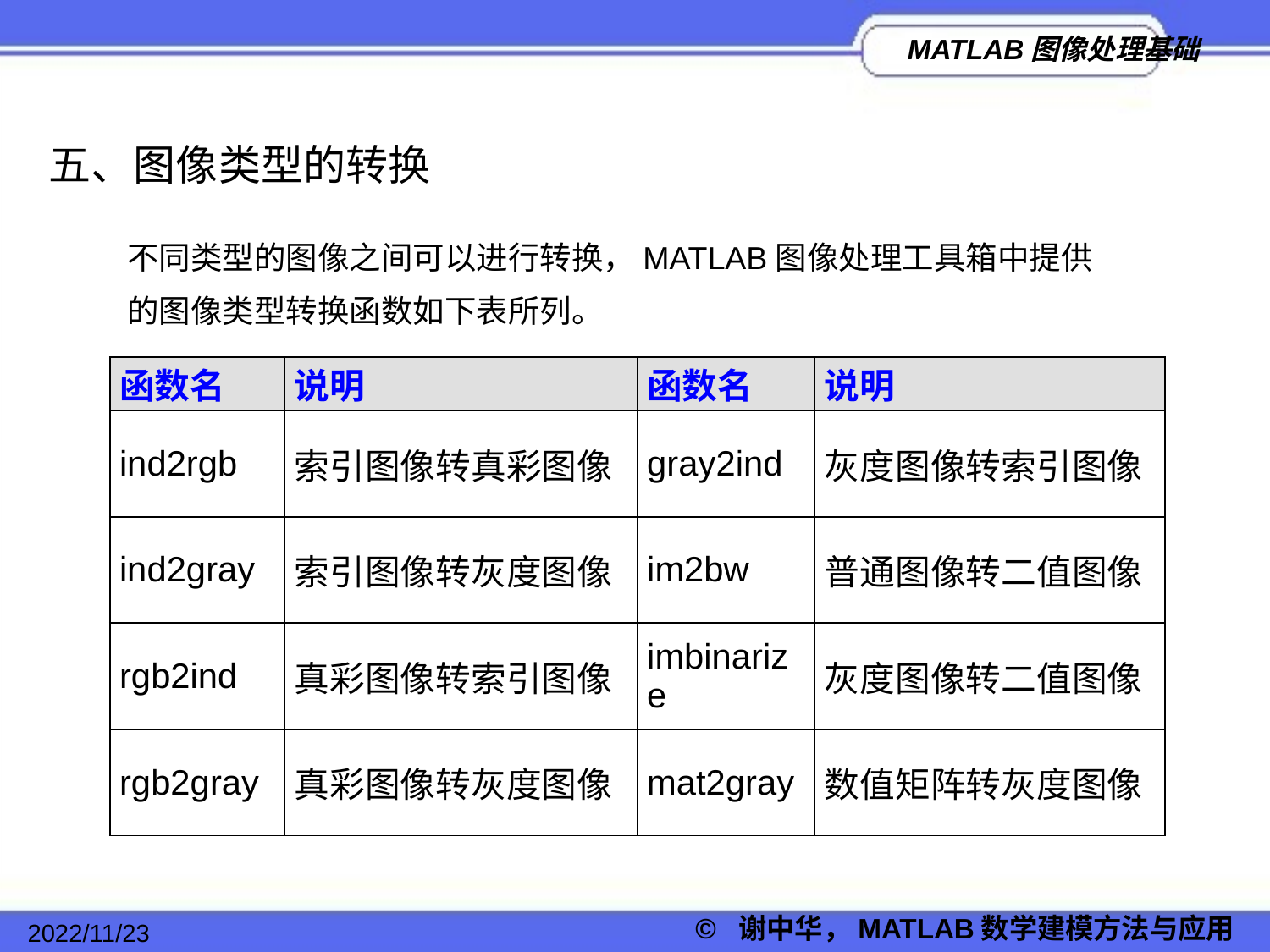

五、图像类型的转换
不同类型的图像之间可以进行转换，MATLAB图像处理工具箱中提供的图像类型转换函数如下表所列。
| 函数名 | 说明 | 函数名 | 说明 |
| --- | --- | --- | --- |
| ind2rgb | 索引图像转真彩图像 | gray2ind | 灰度图像转索引图像 |
| ind2gray | 索引图像转灰度图像 | im2bw | 普通图像转二值图像 |
| rgb2ind | 真彩图像转索引图像 | imbinarize | 灰度图像转二值图像 |
| rgb2gray | 真彩图像转灰度图像 | mat2gray | 数值矩阵转灰度图像 |
©  谢中华，MATLAB数学建模方法与应用
2022/11/23